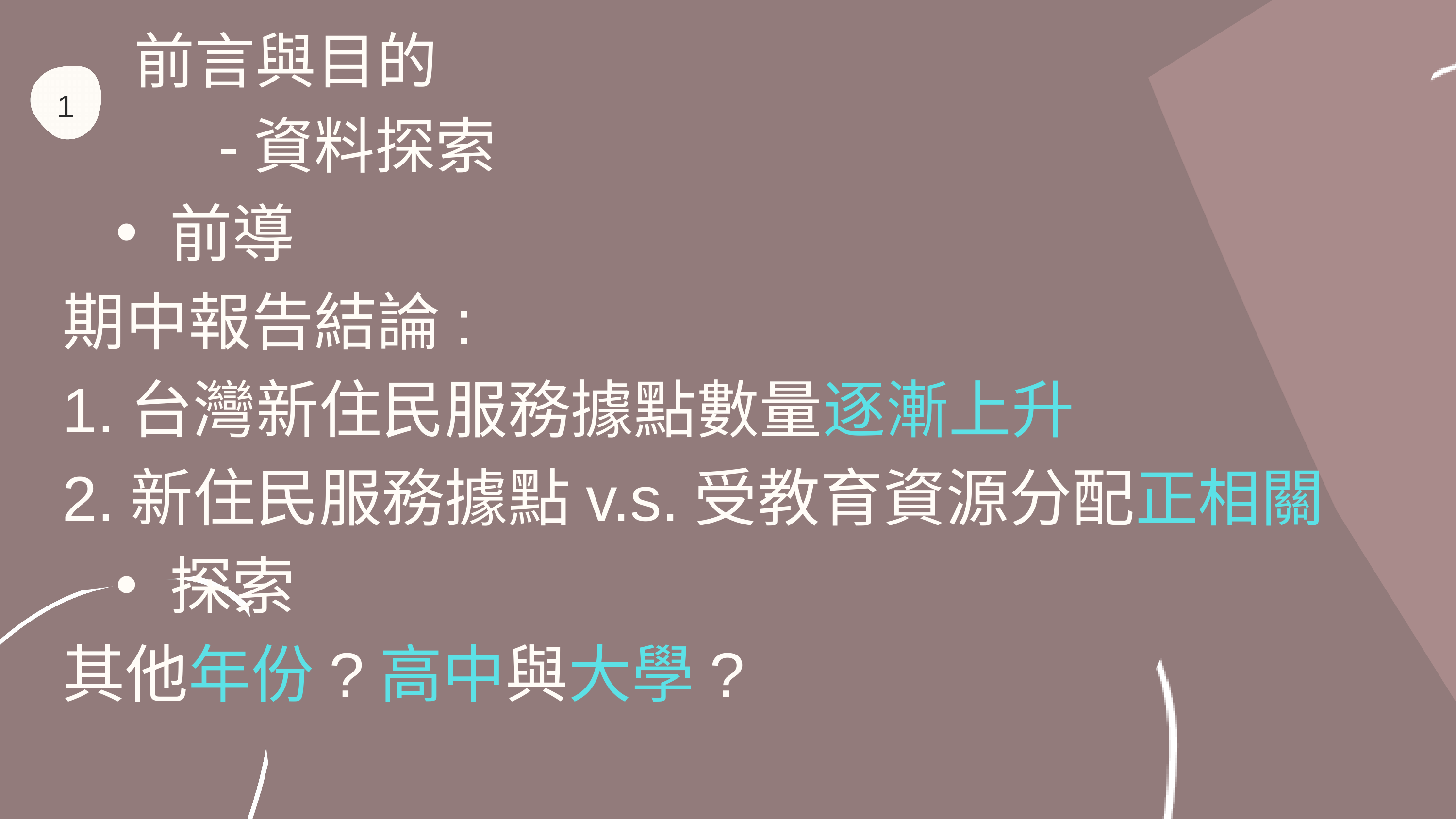

前言與目的
     -資料探索

1

前導
期中報告結論:
1.台灣新住民服務據點數量逐漸上升
2.新住民服務據點v.s.受教育資源分配正相關
探索
其他年份?高中與大學?